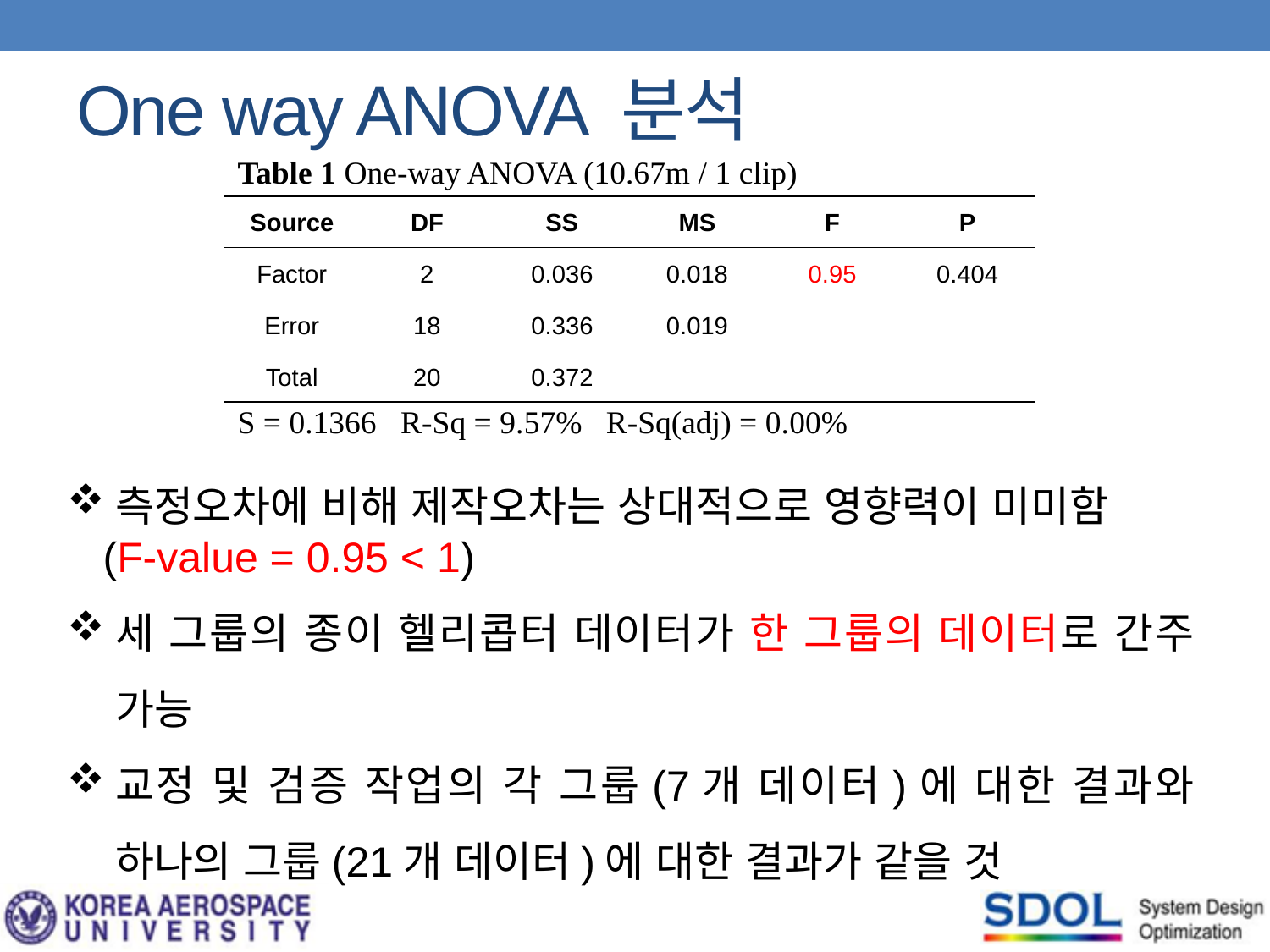

One way ANOVA 분석
Table 1 One-way ANOVA (10.67m / 1 clip)
| Source | DF | SS | MS | F | P |
| --- | --- | --- | --- | --- | --- |
| Factor | 2 | 0.036 | 0.018 | 0.95 | 0.404 |
| Error | 18 | 0.336 | 0.019 |  |  |
| Total | 20 | 0.372 |  |  |  |
S = 0.1366   R-Sq = 9.57%   R-Sq(adj) = 0.00%
측정오차에 비해 제작오차는 상대적으로 영향력이 미미함
   (F-value = 0.95 < 1)
세 그룹의 종이 헬리콥터 데이터가 한 그룹의 데이터로 간주 가능
교정 및 검증 작업의 각 그룹(7개 데이터)에 대한 결과와 하나의 그룹(21개 데이터)에 대한 결과가 같을 것